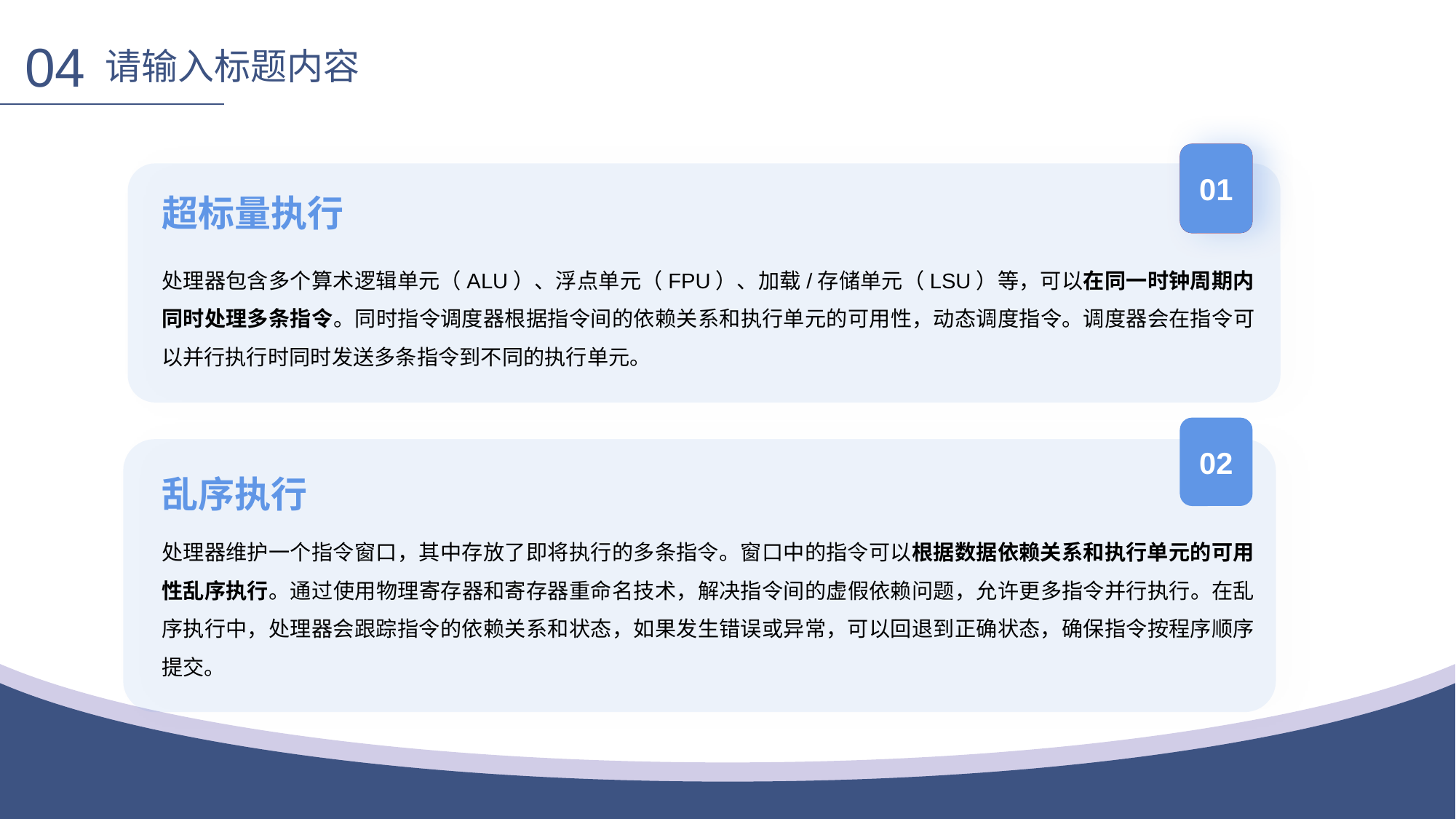

04
请输入标题内容
01
01

超标量执行
处理器包含多个算术逻辑单元（ALU）、浮点单元（FPU）、加载/存储单元（LSU）等，可以在同一时钟周期内同时处理多条指令。同时指令调度器根据指令间的依赖关系和执行单元的可用性，动态调度指令。调度器会在指令可以并行执行时同时发送多条指令到不同的执行单元。
02

乱序执行
处理器维护一个指令窗口，其中存放了即将执行的多条指令。窗口中的指令可以根据数据依赖关系和执行单元的可用性乱序执行。通过使用物理寄存器和寄存器重命名技术，解决指令间的虚假依赖问题，允许更多指令并行执行。在乱序执行中，处理器会跟踪指令的依赖关系和状态，如果发生错误或异常，可以回退到正确状态，确保指令按程序顺序提交。